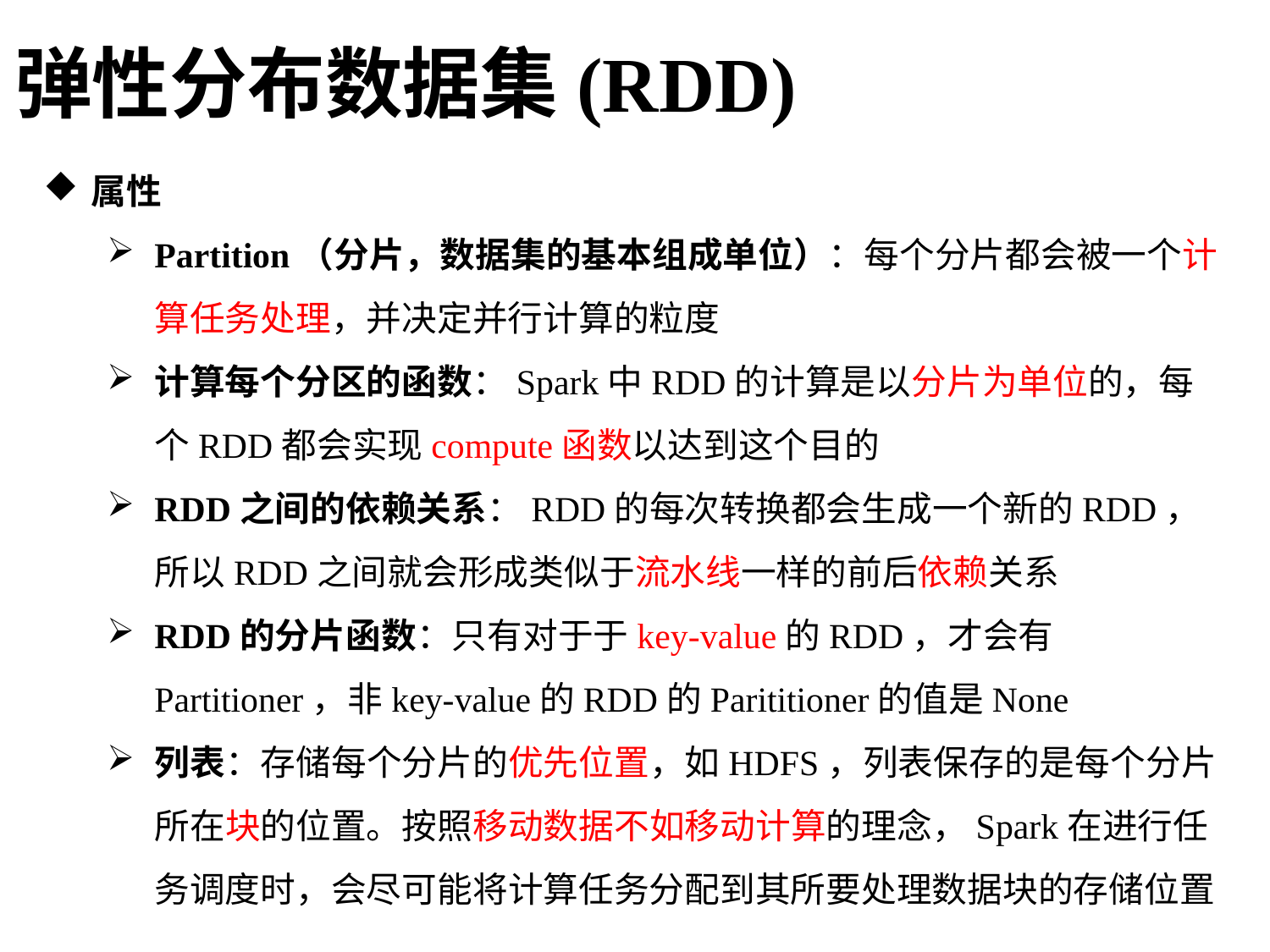

弹性分布数据集(RDD)
属性
Partition（分片，数据集的基本组成单位）：每个分片都会被一个计算任务处理，并决定并行计算的粒度
计算每个分区的函数：Spark中RDD的计算是以分片为单位的，每个RDD都会实现compute函数以达到这个目的
RDD之间的依赖关系：RDD的每次转换都会生成一个新的RDD，所以RDD之间就会形成类似于流水线一样的前后依赖关系
RDD的分片函数：只有对于于key-value的RDD，才会有Partitioner，非key-value的RDD的Parititioner的值是None
列表：存储每个分片的优先位置，如HDFS，列表保存的是每个分片所在块的位置。按照移动数据不如移动计算的理念，Spark在进行任务调度时，会尽可能将计算任务分配到其所要处理数据块的存储位置